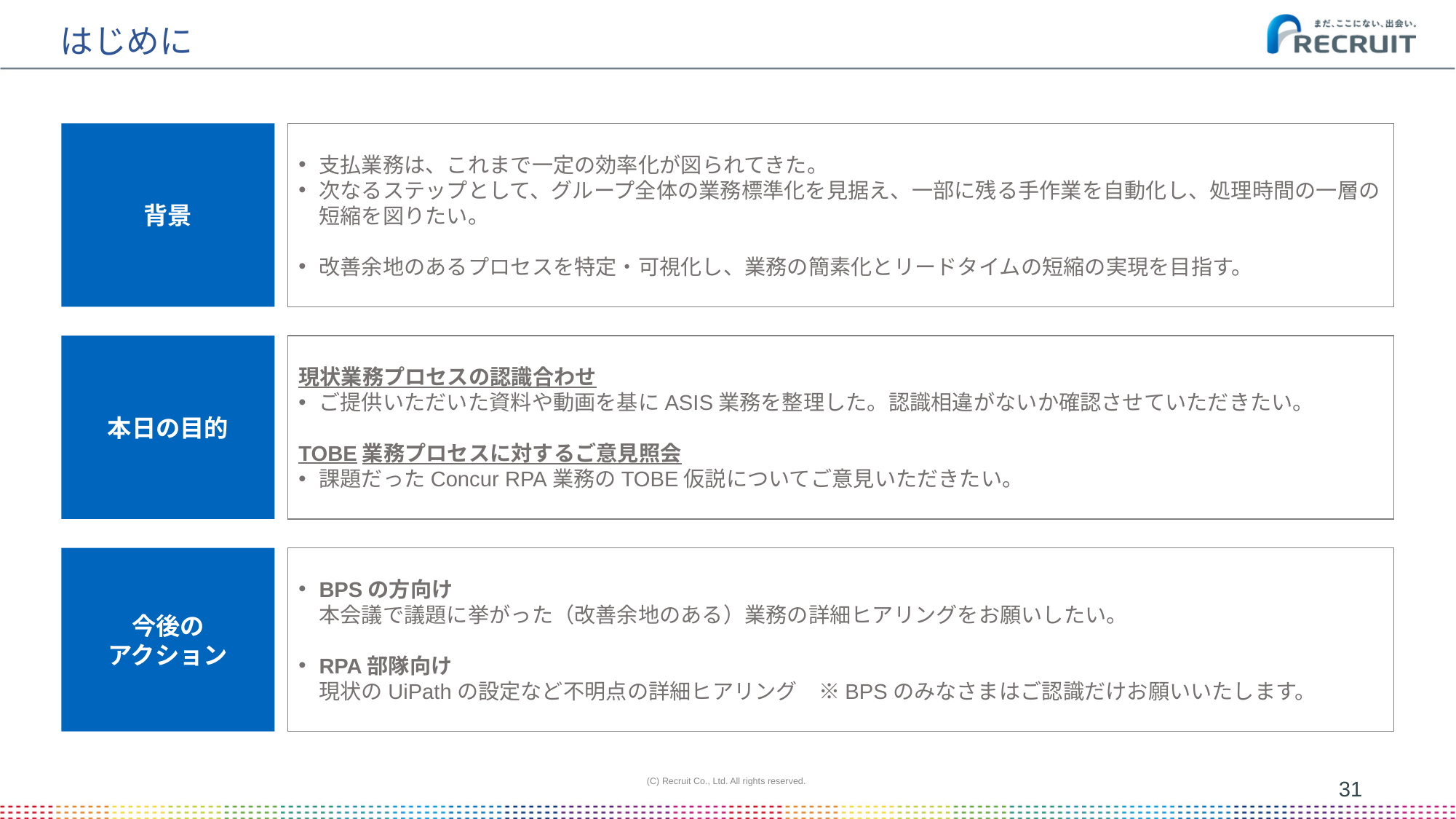

# はじめに

支払業務は、これまで一定の効率化が図られてきた。
次なるステップとして、グループ全体の業務標準化を見据え、一部に残る手作業を自動化し、処理時間の一層の短縮を図りたい。

改善余地のあるプロセスを特定・可視化し、業務の簡素化とリードタイムの短縮の実現を目指す。
背景
現状業務プロセスの認識合わせ
ご提供いただいた資料や動画を基にASIS業務を整理した。認識相違がないか確認させていただきたい。
TOBE業務プロセスに対するご意見照会
課題だったConcur RPA業務のTOBE仮説についてご意見いただきたい。
本日の目的
BPSの方向け
本会議で議題に挙がった（改善余地のある）業務の詳細ヒアリングをお願いしたい。

RPA部隊向け
現状のUiPathの設定など不明点の詳細ヒアリング　※BPSのみなさまはご認識だけお願いいたします。
今後の
アクション
(C) Recruit Co., Ltd. All rights reserved.